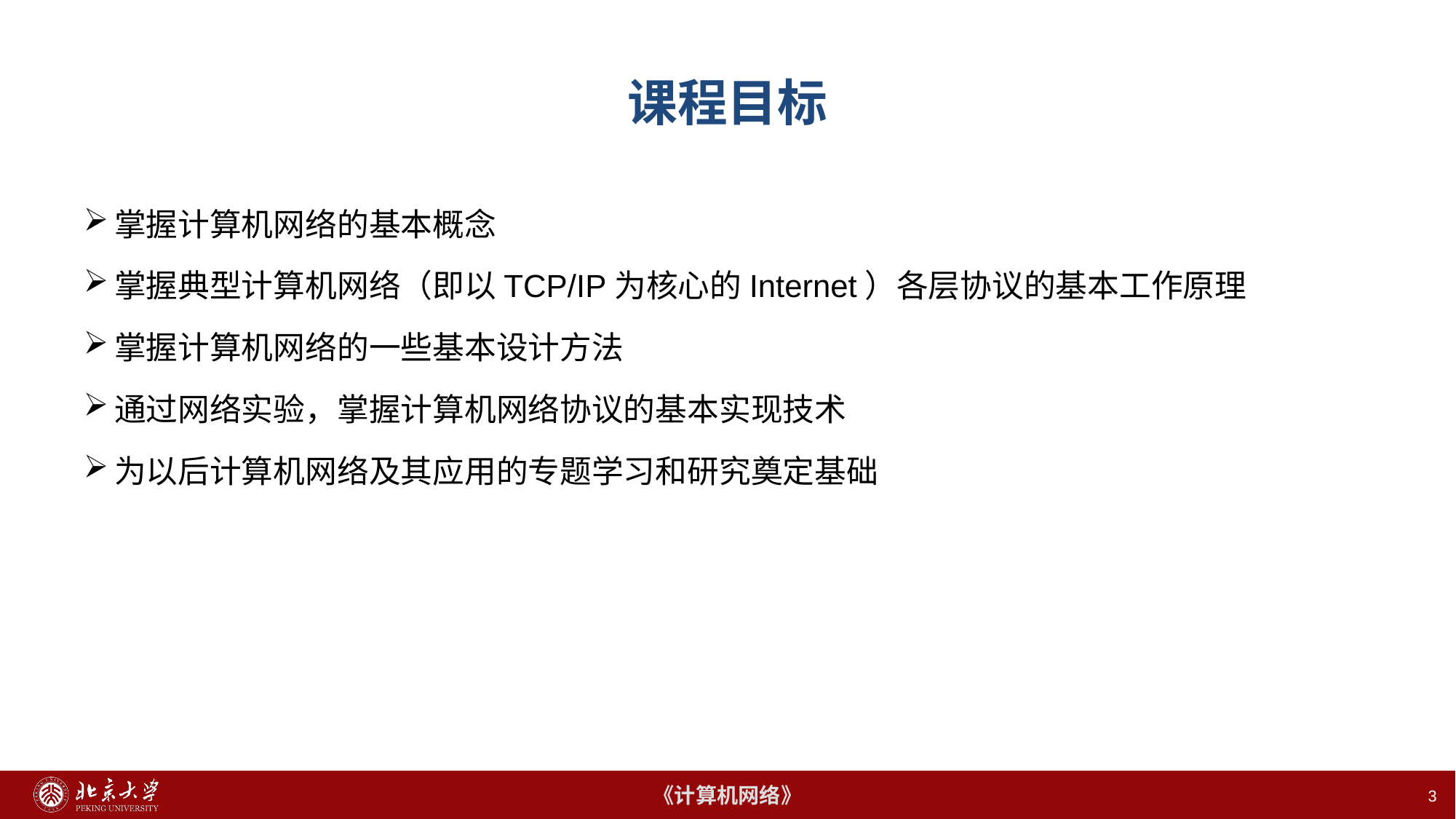

# 课程目标
掌握计算机网络的基本概念
掌握典型计算机网络（即以TCP/IP为核心的Internet）各层协议的基本工作原理
掌握计算机网络的一些基本设计方法
通过网络实验，掌握计算机网络协议的基本实现技术
为以后计算机网络及其应用的专题学习和研究奠定基础
3